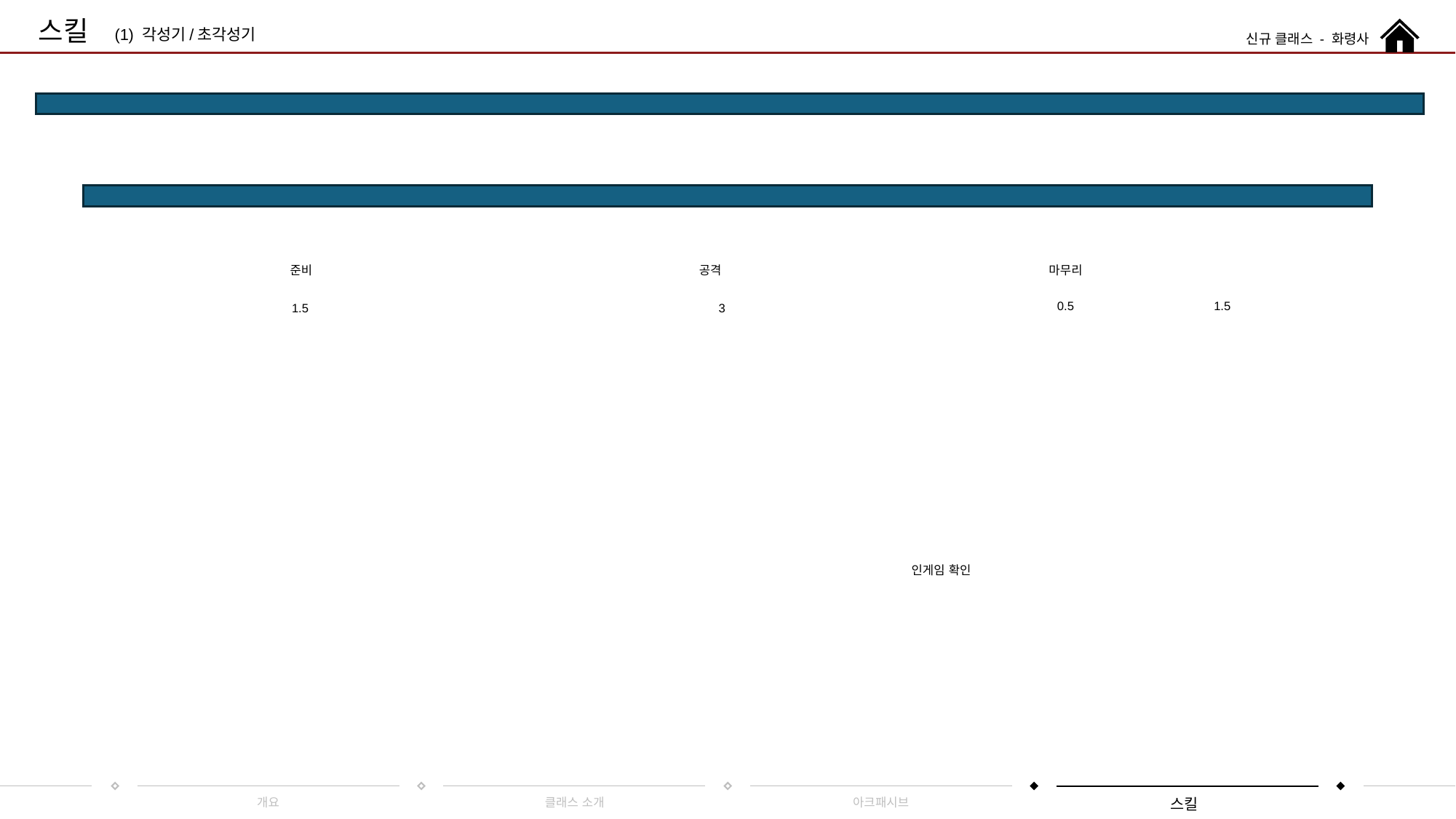

스킬

신규 클래스 - 화령사
(1) 각성기/초각성기

준비
공격
마무리
0.5
1.5
1.5
3
인게임 확인

개요
클래스 소개
아크패시브
스킬